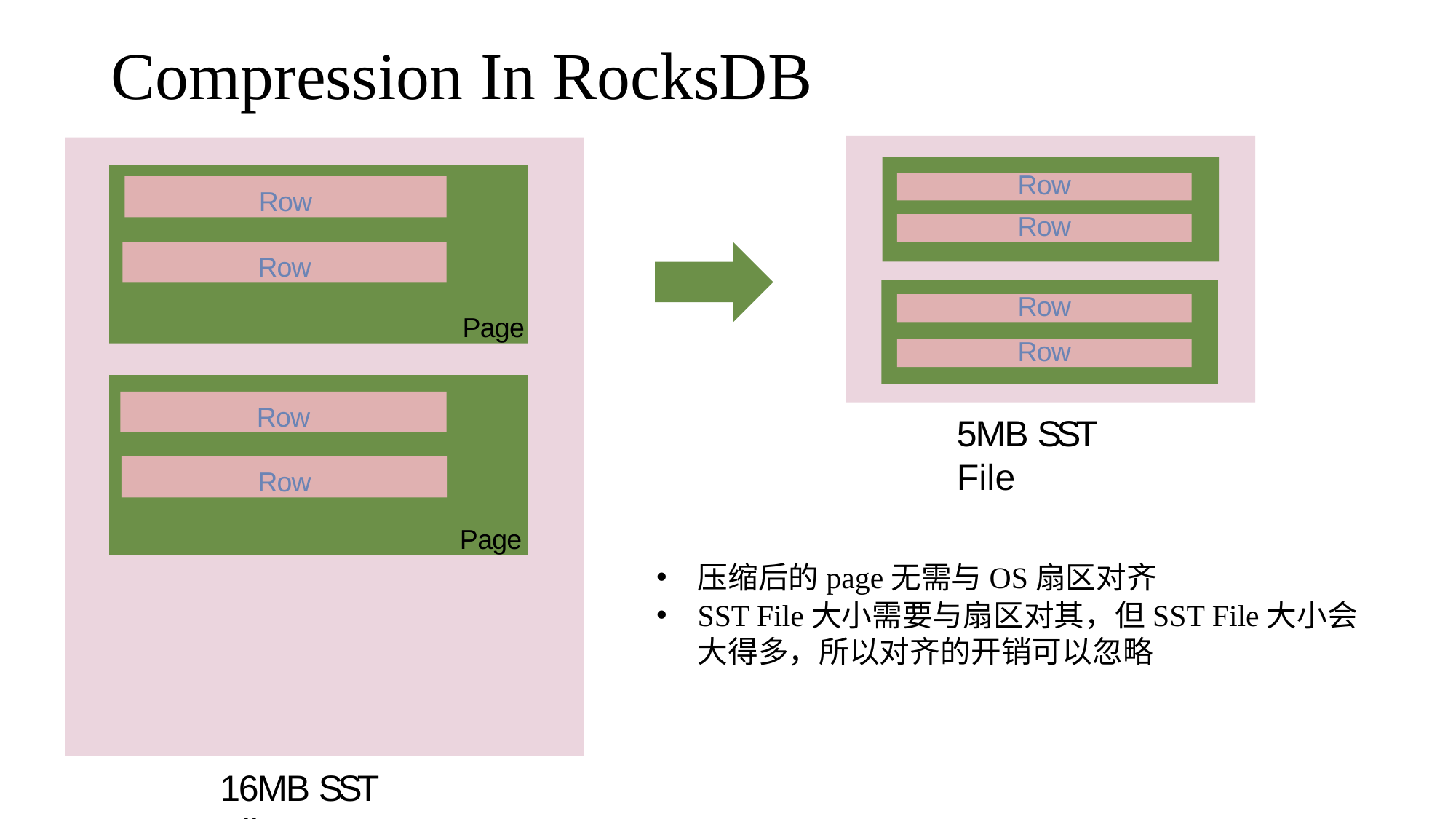

# Compression In RocksDB

Page
Row
Row
Row
Row

Row
Row

Page
Row
5MB SST  File
Row
压缩后的page无需与OS扇区对齐
SST File大小需要与扇区对其，但SST File大小会大得多，所以对齐的开销可以忽略
16MB SST File